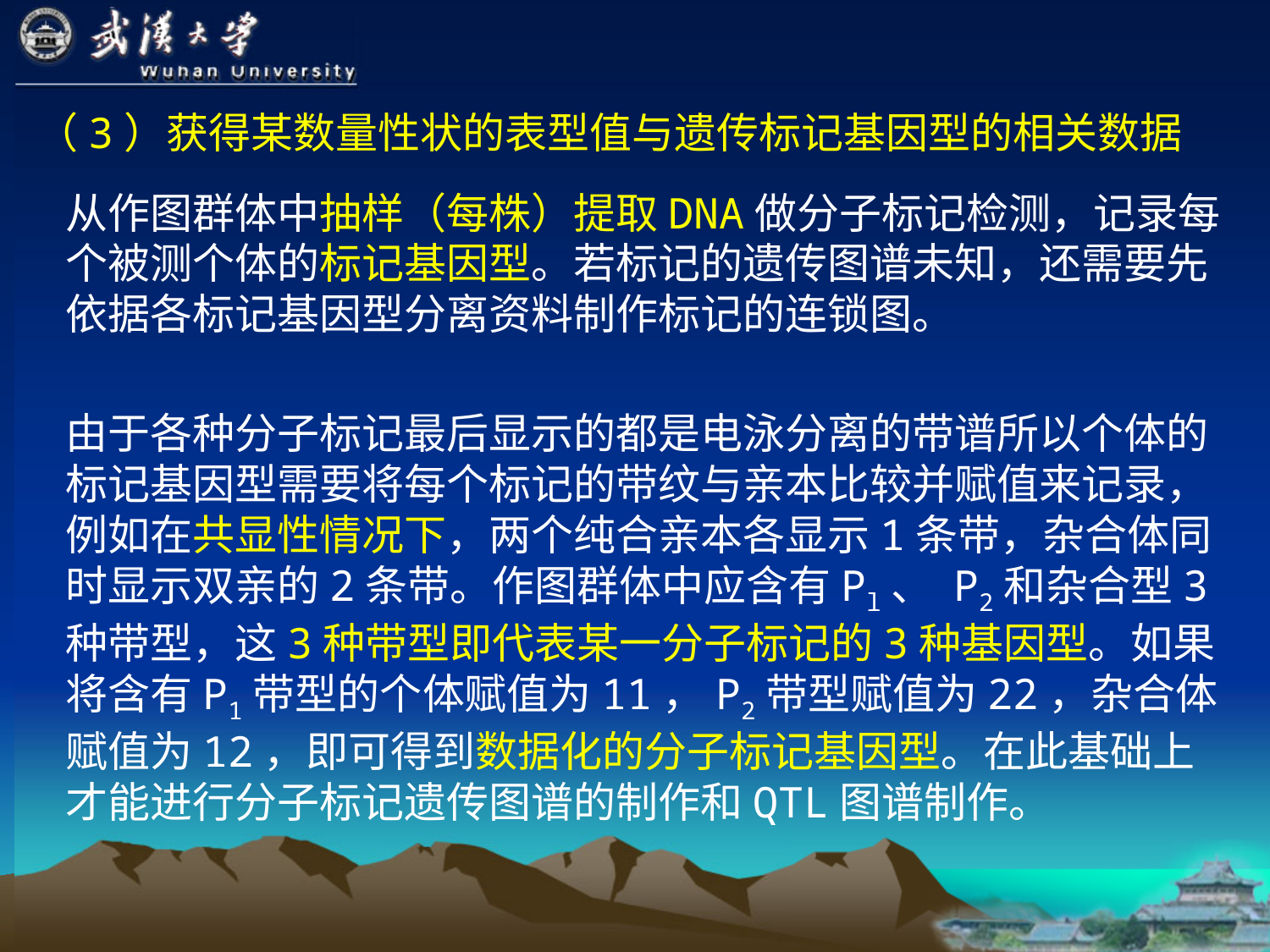

# （3）获得某数量性状的表型值与遗传标记基因型的相关数据
从作图群体中抽样（每株）提取DNA做分子标记检测，记录每个被测个体的标记基因型。若标记的遗传图谱未知，还需要先依据各标记基因型分离资料制作标记的连锁图。

由于各种分子标记最后显示的都是电泳分离的带谱所以个体的标记基因型需要将每个标记的带纹与亲本比较并赋值来记录，例如在共显性情况下，两个纯合亲本各显示1条带，杂合体同时显示双亲的2条带。作图群体中应含有Pl、 P2和杂合型3种带型，这3种带型即代表某一分子标记的3种基因型。如果将含有P1带型的个体赋值为11，P2带型赋值为22，杂合体赋值为12，即可得到数据化的分子标记基因型。在此基础上才能进行分子标记遗传图谱的制作和QTL图谱制作。